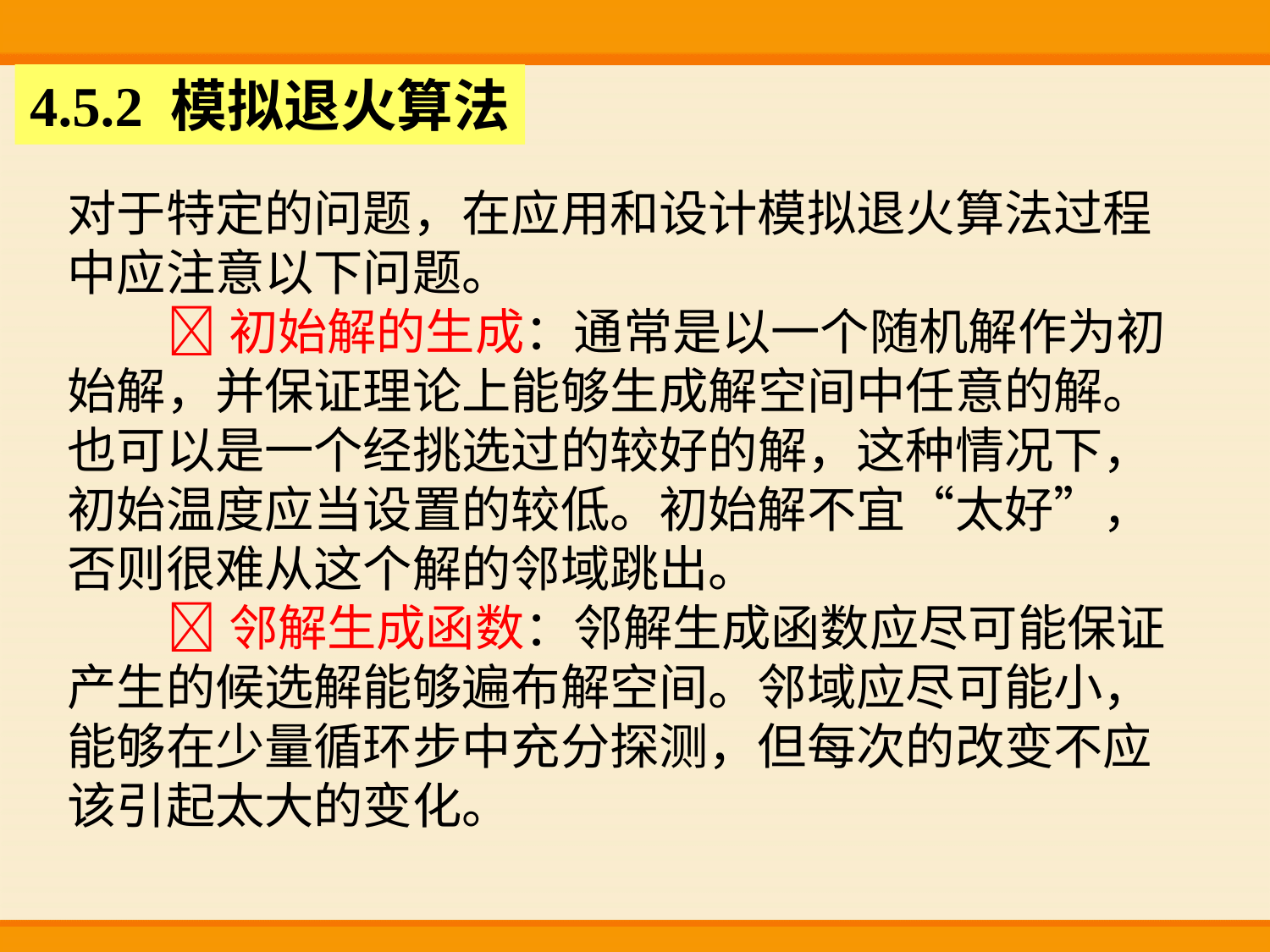

4.5.2 模拟退火算法
对于特定的问题，在应用和设计模拟退火算法过程中应注意以下问题。
•初始解的生成：通常是以一个随机解作为初始解，并保证理论上能够生成解空间中任意的解。也可以是一个经挑选过的较好的解，这种情况下，初始温度应当设置的较低。初始解不宜“太好”，否则很难从这个解的邻域跳出。
•邻解生成函数：邻解生成函数应尽可能保证产生的候选解能够遍布解空间。邻域应尽可能小，能够在少量循环步中充分探测，但每次的改变不应该引起太大的变化。